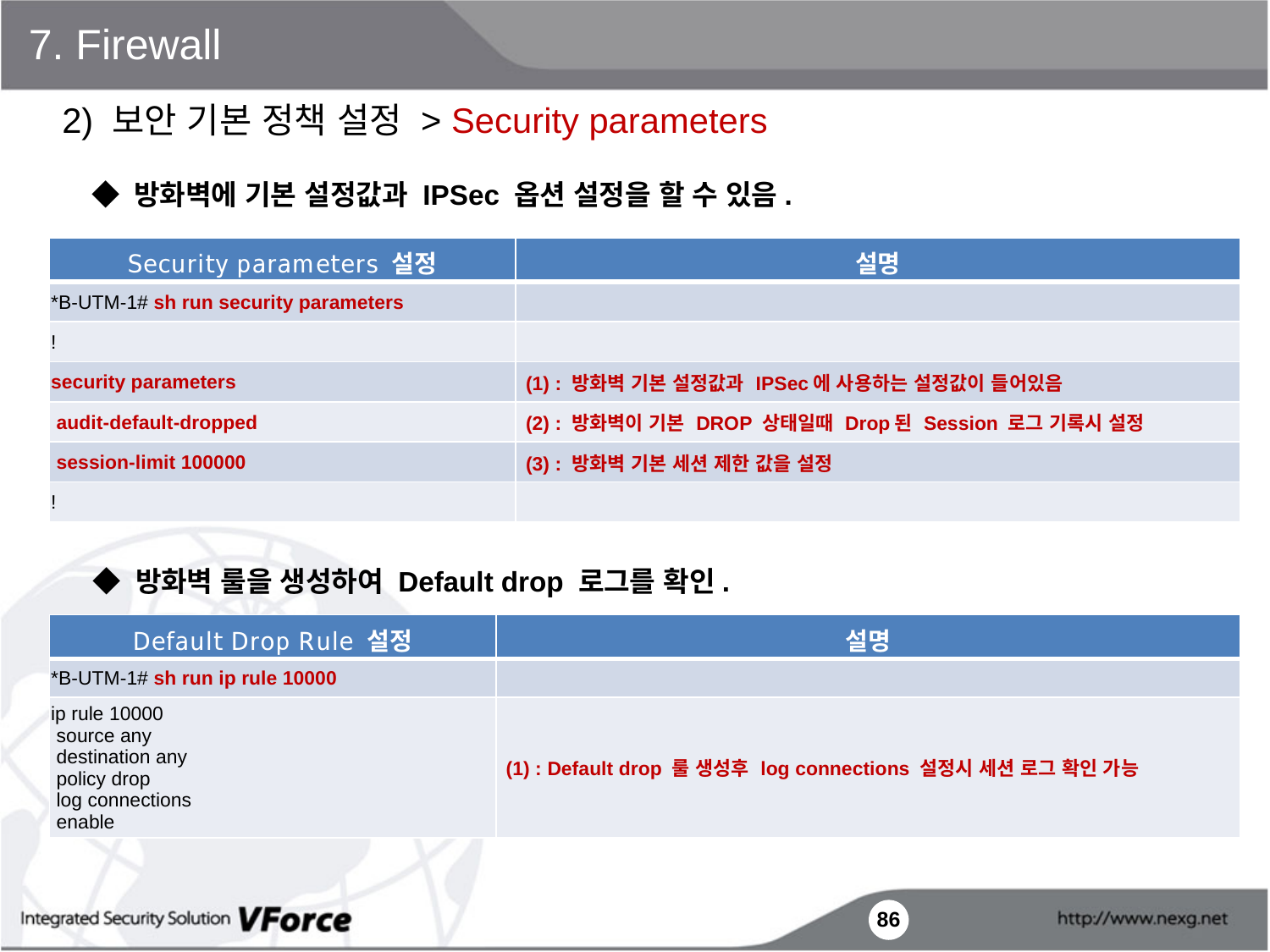

7. Firewall
2) 보안 기본 정책 설정 > Security parameters
◆ 방화벽에 기본 설정값과 IPSec 옵션 설정을 할 수 있음.
| Security parameters 설정 | 설명 |
| --- | --- |
| \*B-UTM-1# sh run security parameters |  |
| ! |  |
| security parameters | (1) : 방화벽 기본 설정값과 IPSec에 사용하는 설정값이 들어있음 |
| audit-default-dropped | (2) : 방화벽이 기본 DROP 상태일때 Drop된 Session 로그 기록시 설정 |
| session-limit 100000 | (3) : 방화벽 기본 세션 제한 값을 설정 |
| ! |  |
◆ 방화벽 룰을 생성하여 Default drop 로그를 확인.
| Default Drop Rule 설정 | 설명 |
| --- | --- |
| \*B-UTM-1# sh run ip rule 10000 |  |
| ip rule 10000 source any destination any policy drop log connections enable | (1) : Default drop 룰 생성후 log connections 설정시 세션 로그 확인 가능 |